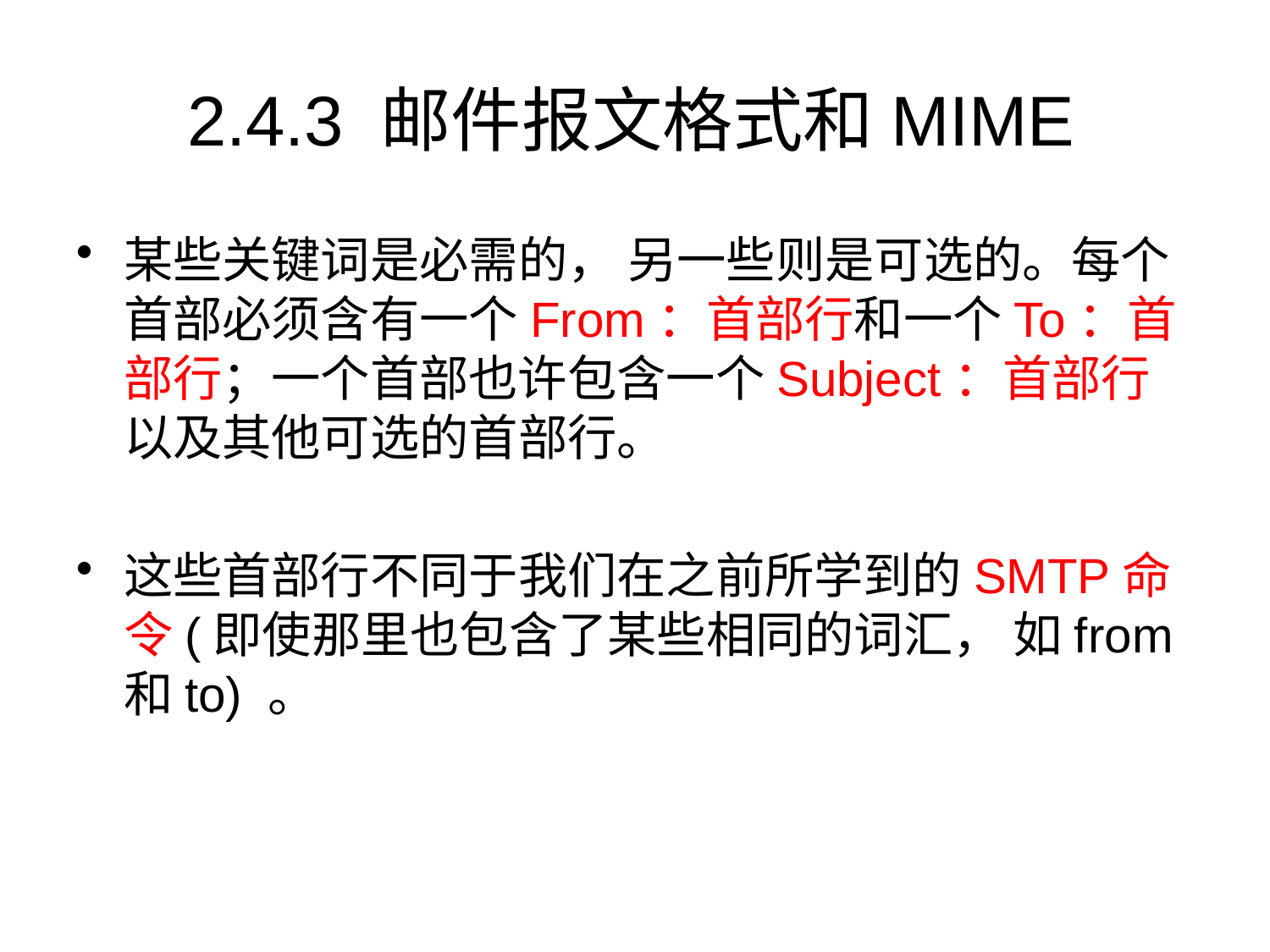

# 2.4.3 邮件报文格式和MIME
某些关键词是必需的， 另一些则是可选的。每个首部必须含有一个From：首部行和一个To：首部行；一个首部也许包含一个Subject：首部行以及其他可选的首部行。

这些首部行不同于我们在之前所学到的SMTP命令(即使那里也包含了某些相同的词汇， 如from和to) 。